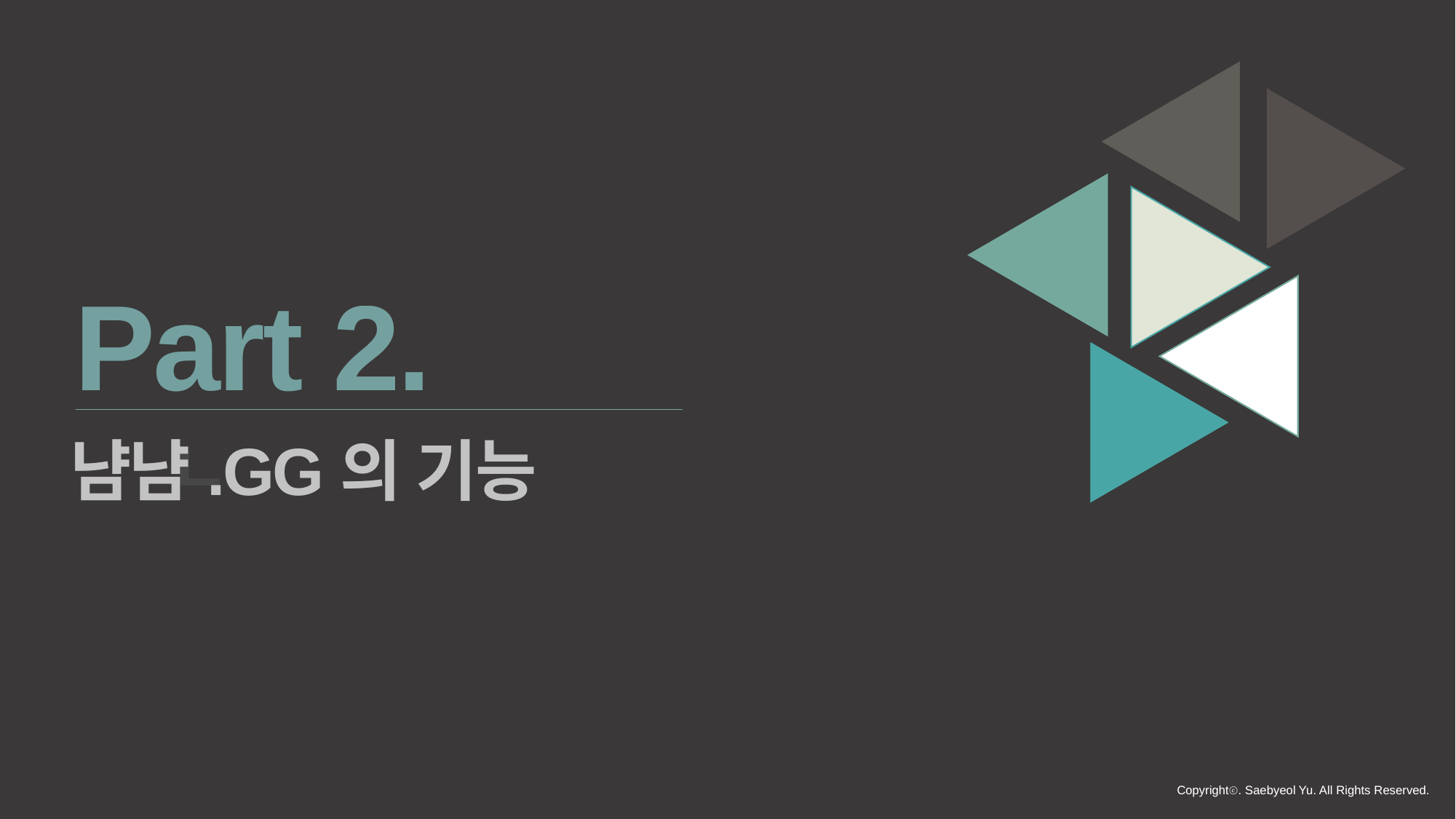

Part 2.
냠냠.GG의 기능
ㄴ
Copyrightⓒ. Saebyeol Yu. All Rights Reserved.